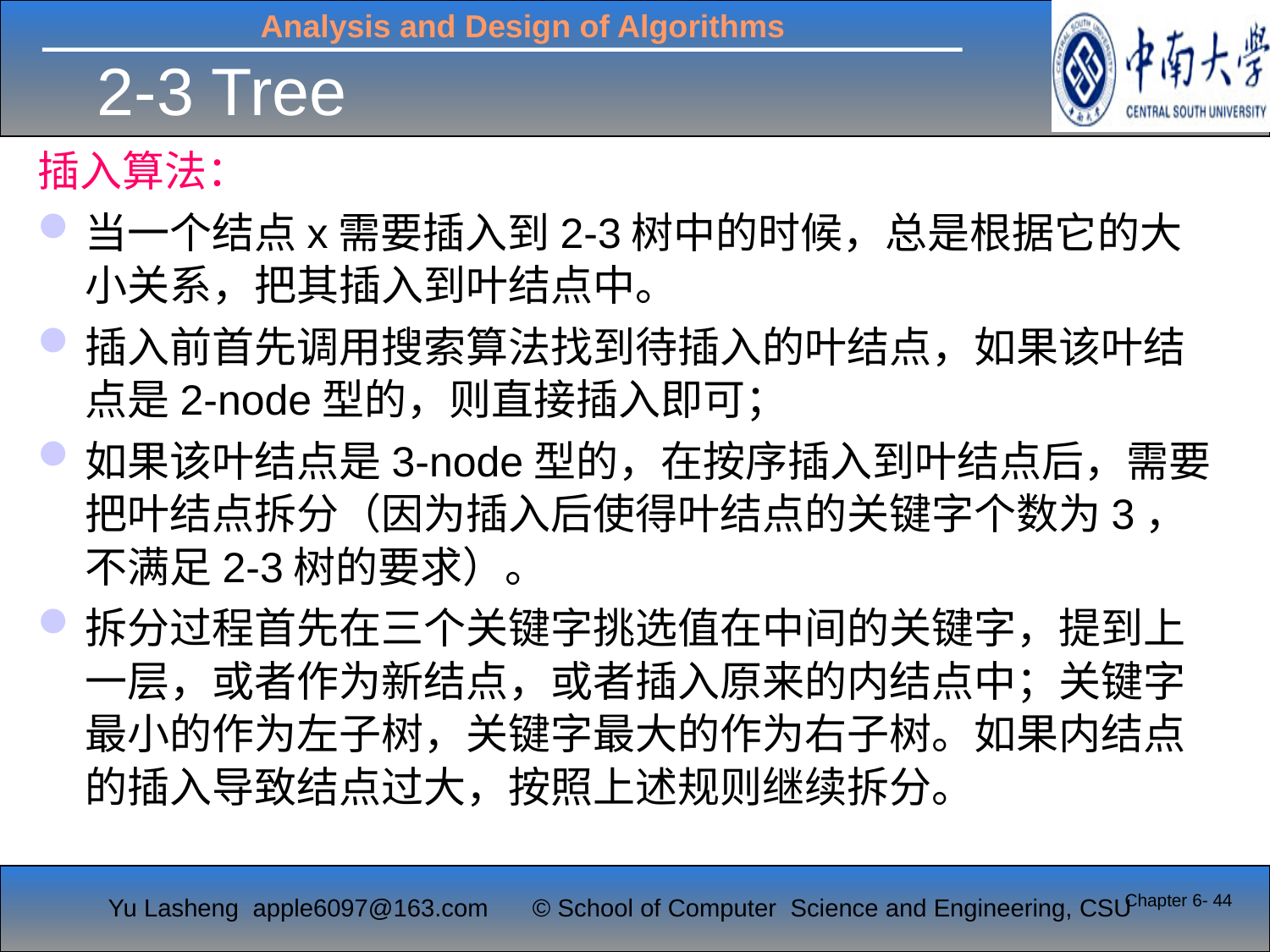

# 2-3 Tree
插入算法：
当一个结点x需要插入到2-3树中的时候，总是根据它的大小关系，把其插入到叶结点中。
插入前首先调用搜索算法找到待插入的叶结点，如果该叶结点是2-node型的，则直接插入即可；
如果该叶结点是3-node型的，在按序插入到叶结点后，需要把叶结点拆分（因为插入后使得叶结点的关键字个数为3，不满足2-3树的要求）。
拆分过程首先在三个关键字挑选值在中间的关键字，提到上一层，或者作为新结点，或者插入原来的内结点中；关键字最小的作为左子树，关键字最大的作为右子树。如果内结点的插入导致结点过大，按照上述规则继续拆分。
Chapter 6- 44